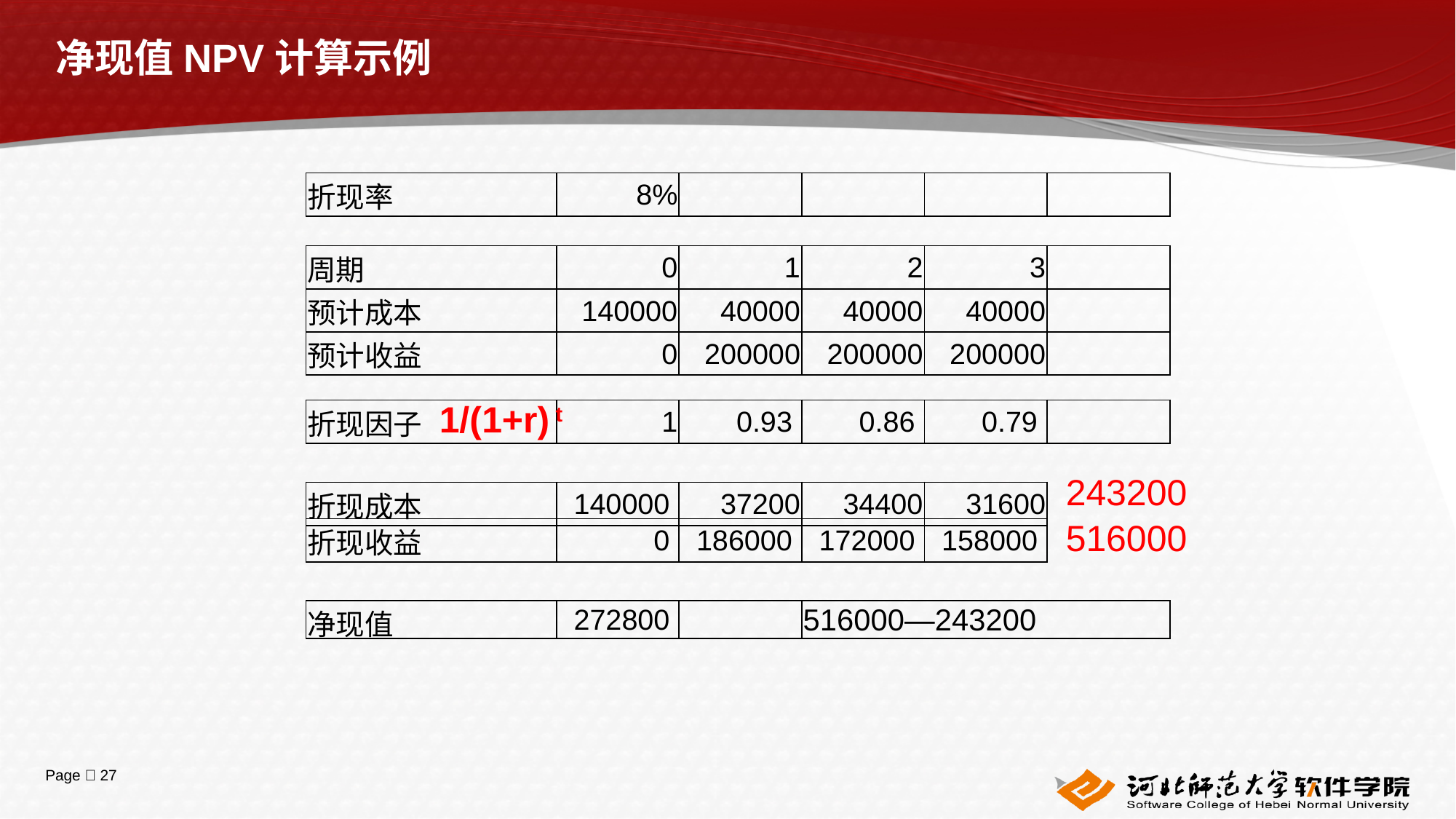

# 净现值NPV计算示例
| 折现率 | 8% |  |  |  |  |
| --- | --- | --- | --- | --- | --- |
| 周期 | 0 | 1 | 2 | 3 |  |
| --- | --- | --- | --- | --- | --- |
| 预计成本 | 140000 | 40000 | 40000 | 40000 |  |
| 预计收益 | 0 | 200000 | 200000 | 200000 |  |
1/(1+r) t
| 折现因子 | 1 | 0.93 | 0.86 | 0.79 |  |
| --- | --- | --- | --- | --- | --- |
243200
| 折现成本 | 140000 | 37200 | 34400 | 31600 |
| --- | --- | --- | --- | --- |
516000
| 折现收益 | 0 | 186000 | 172000 | 158000 |
| --- | --- | --- | --- | --- |
| 净现值 | 272800 |  | 516000—243200 |
| --- | --- | --- | --- |